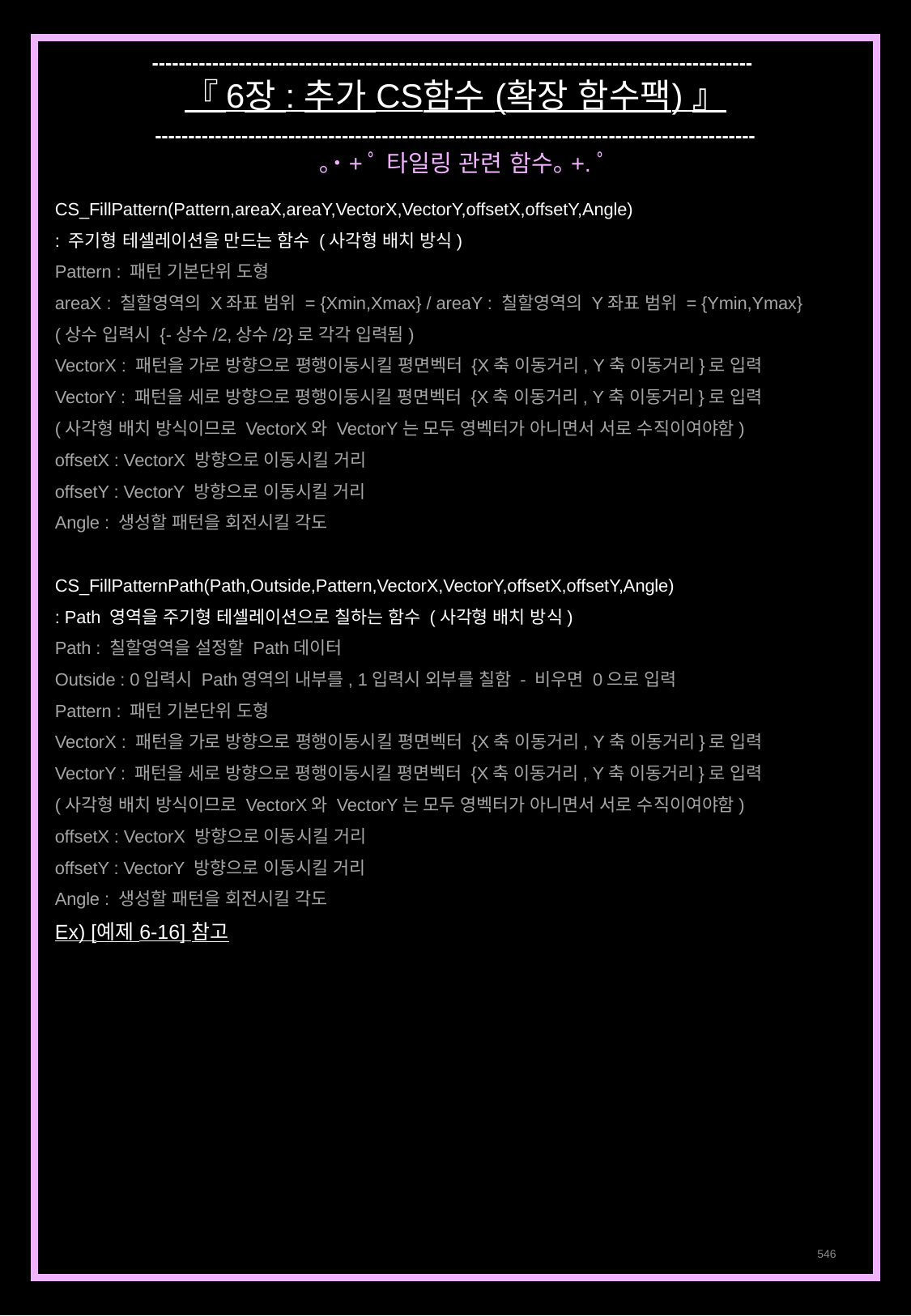

------------------------------------------------------------------------------------------
『 6장 : 추가 CS함수 (확장 함수팩) 』
------------------------------------------------------------------------------------------
｡˙+ﾟ 타일링 관련 함수｡+.ﾟ
CS_FillPattern(Pattern,areaX,areaY,VectorX,VectorY,offsetX,offsetY,Angle)
: 주기형 테셀레이션을 만드는 함수 (사각형 배치 방식)
Pattern : 패턴 기본단위 도형
areaX : 칠할영역의 X좌표 범위 = {Xmin,Xmax} / areaY : 칠할영역의 Y좌표 범위 = {Ymin,Ymax}
(상수 입력시 {-상수/2,상수/2}로 각각 입력됨)
VectorX : 패턴을 가로 방향으로 평행이동시킬 평면벡터 {X축 이동거리, Y축 이동거리}로 입력
VectorY : 패턴을 세로 방향으로 평행이동시킬 평면벡터 {X축 이동거리, Y축 이동거리}로 입력
(사각형 배치 방식이므로 VectorX와 VectorY는 모두 영벡터가 아니면서 서로 수직이여야함)
offsetX : VectorX 방향으로 이동시킬 거리
offsetY : VectorY 방향으로 이동시킬 거리
Angle : 생성할 패턴을 회전시킬 각도

CS_FillPatternPath(Path,Outside,Pattern,VectorX,VectorY,offsetX,offsetY,Angle)
: Path 영역을 주기형 테셀레이션으로 칠하는 함수 (사각형 배치 방식)
Path : 칠할영역을 설정할 Path데이터
Outside : 0입력시 Path영역의 내부를, 1입력시 외부를 칠함 - 비우면 0으로 입력
Pattern : 패턴 기본단위 도형
VectorX : 패턴을 가로 방향으로 평행이동시킬 평면벡터 {X축 이동거리, Y축 이동거리}로 입력
VectorY : 패턴을 세로 방향으로 평행이동시킬 평면벡터 {X축 이동거리, Y축 이동거리}로 입력
(사각형 배치 방식이므로 VectorX와 VectorY는 모두 영벡터가 아니면서 서로 수직이여야함)
offsetX : VectorX 방향으로 이동시킬 거리
offsetY : VectorY 방향으로 이동시킬 거리
Angle : 생성할 패턴을 회전시킬 각도
Ex) [예제 6-16] 참고
546